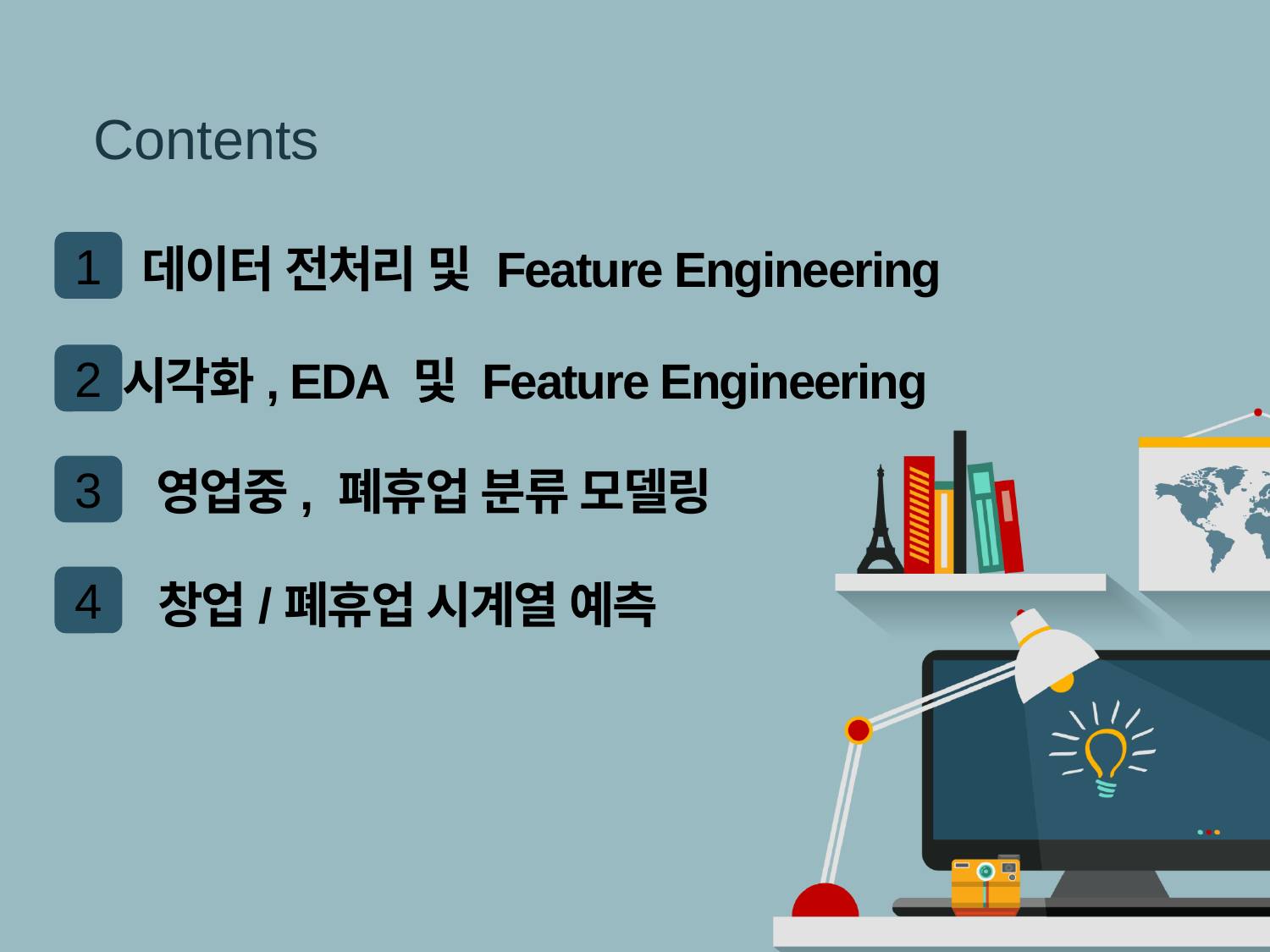

Contents
데이터 전처리 및 Feature Engineering

1
시각화, EDA 및 Feature Engineering

2
영업중, 폐휴업 분류 모델링

3

창업/폐휴업 시계열 예측
4